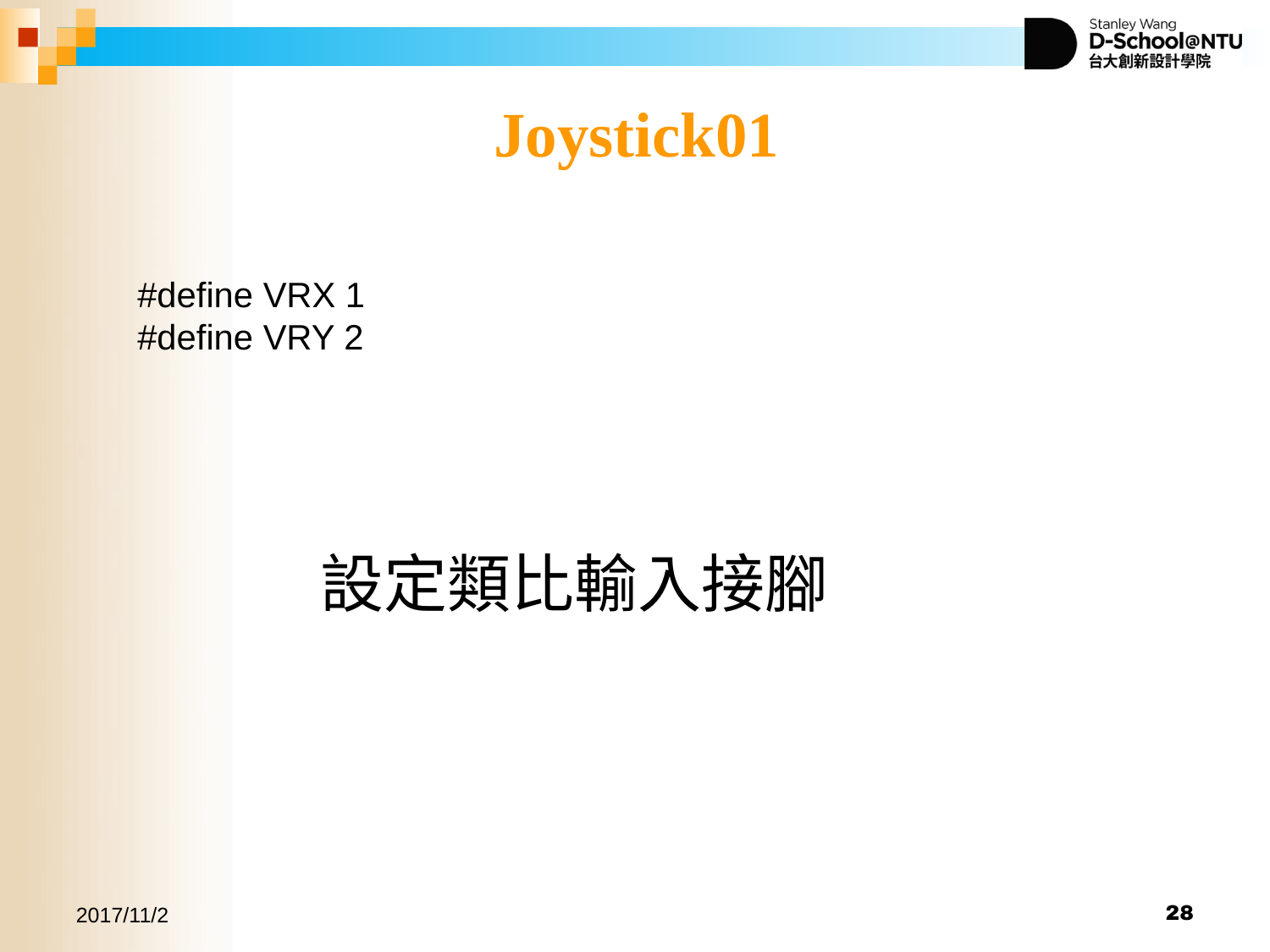

Joystick01
#define VRX 1
#define VRY 2
設定類比輸入接腳
2017/11/2
28